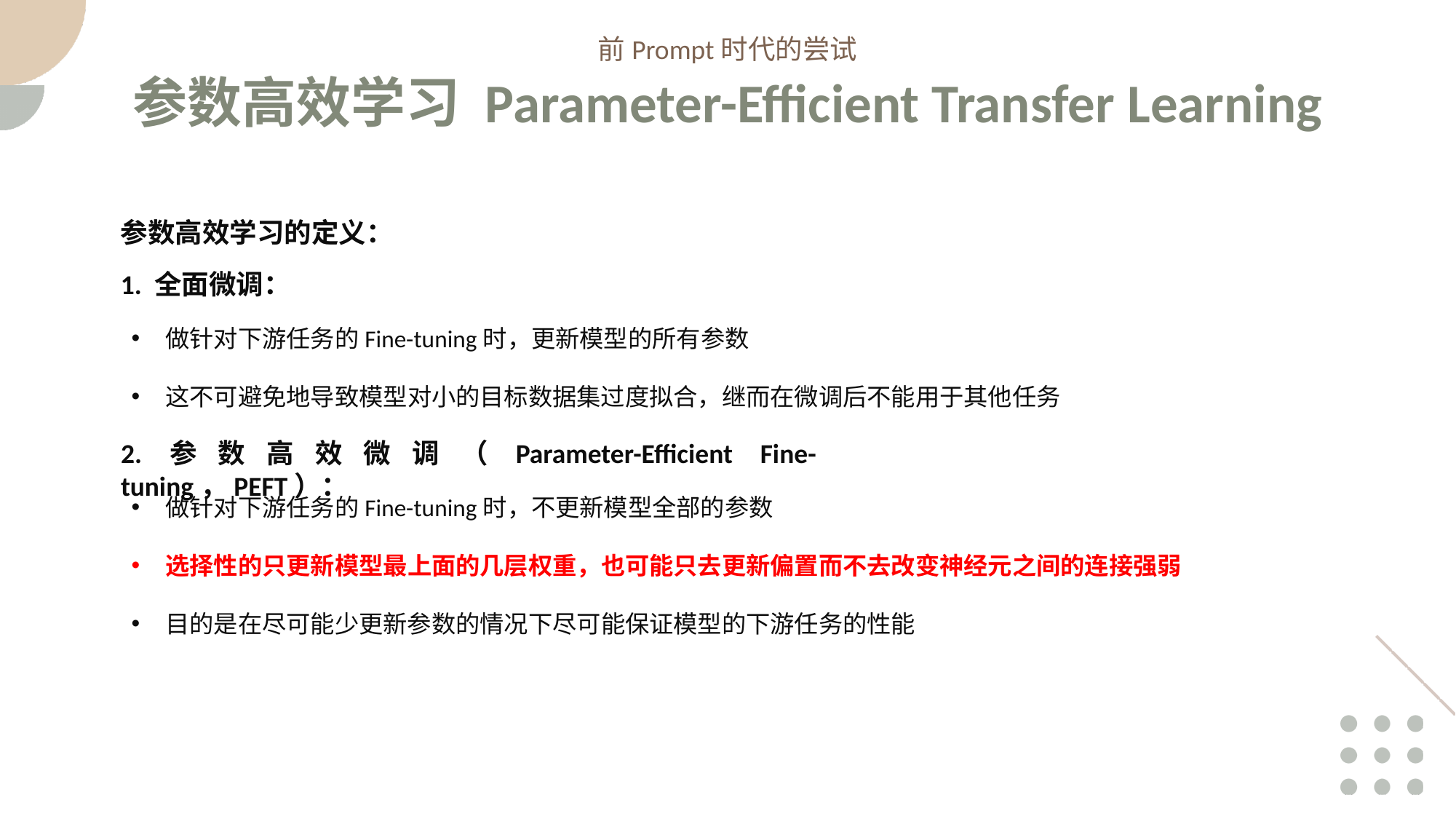

前Prompt时代的尝试
参数高效学习 Parameter-Efficient Transfer Learning
参数高效学习的定义：
1. 全面微调：
做针对下游任务的Fine-tuning时，更新模型的所有参数

这不可避免地导致模型对小的目标数据集过度拟合，继而在微调后不能用于其他任务
2.参数高效微调（Parameter-Efficient Fine-tuning，PEFT）：
做针对下游任务的Fine-tuning时，不更新模型全部的参数

选择性的只更新模型最上面的几层权重，也可能只去更新偏置而不去改变神经元之间的连接强弱

目的是在尽可能少更新参数的情况下尽可能保证模型的下游任务的性能